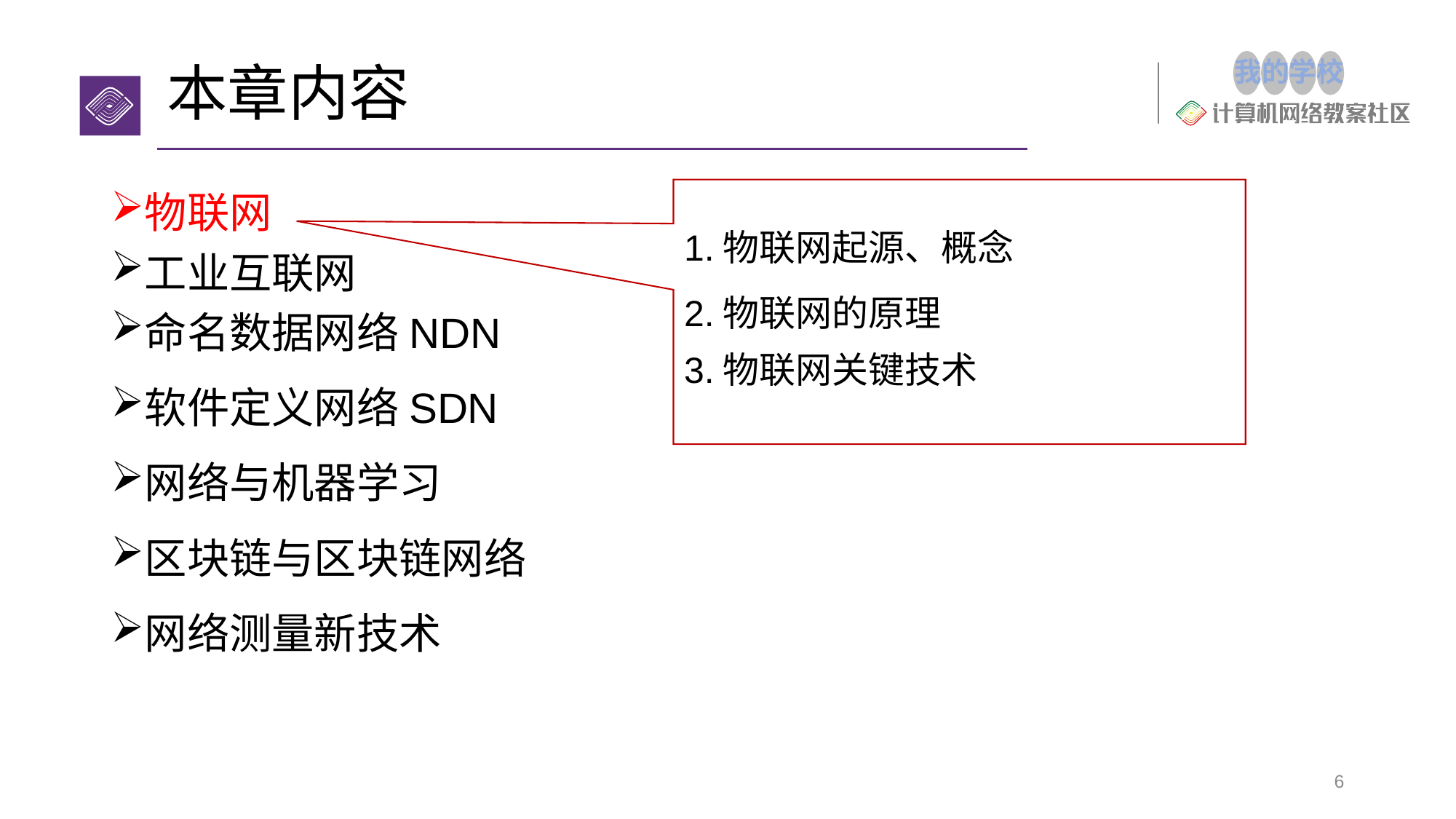

# 本章内容

1.物联网起源、概念
2.物联网的原理
3.物联网关键技术

物联网
工业互联网
命名数据网络NDN
软件定义网络SDN
网络与机器学习
区块链与区块链网络
网络测量新技术
6